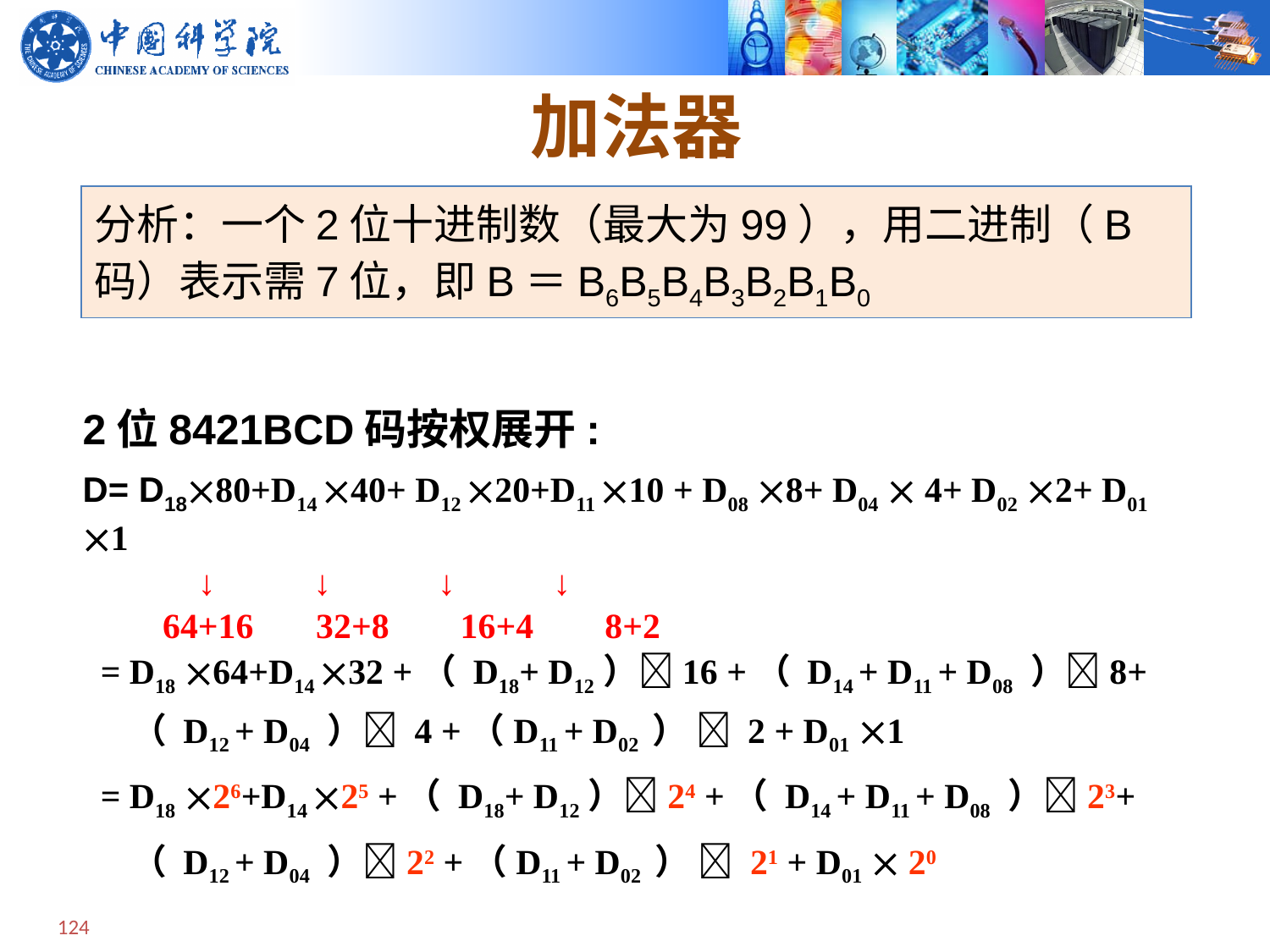

加法器
分析：一个2位十进制数（最大为99），用二进制（B码）表示需7位，即B＝B6B5B4B3B2B1B0

2位8421BCD码按权展开:
D= D18×80+D14 ×40+ D12 ×20+D11 ×10 + D08 ×8+ D04 × 4+ D02 ×2+ D01 ×1
             ↓           ↓            ↓           ↓
         64+16       32+8        16+4        8+2
  = D18 ×64+D14 ×32 +（ D18+ D12）×16 +（ D14 + D11 + D08 ）×8+
     （ D12 + D04 ）× 4 +（D11 + D02 ） × 2 + D01 ×1
  = D18 ×26+D14 ×25 +（ D18+ D12）×24 +（ D14 + D11 + D08 ）×23+
     （ D12 + D04 ）×22 +（D11 + D02 ） × 21 + D01 × 20